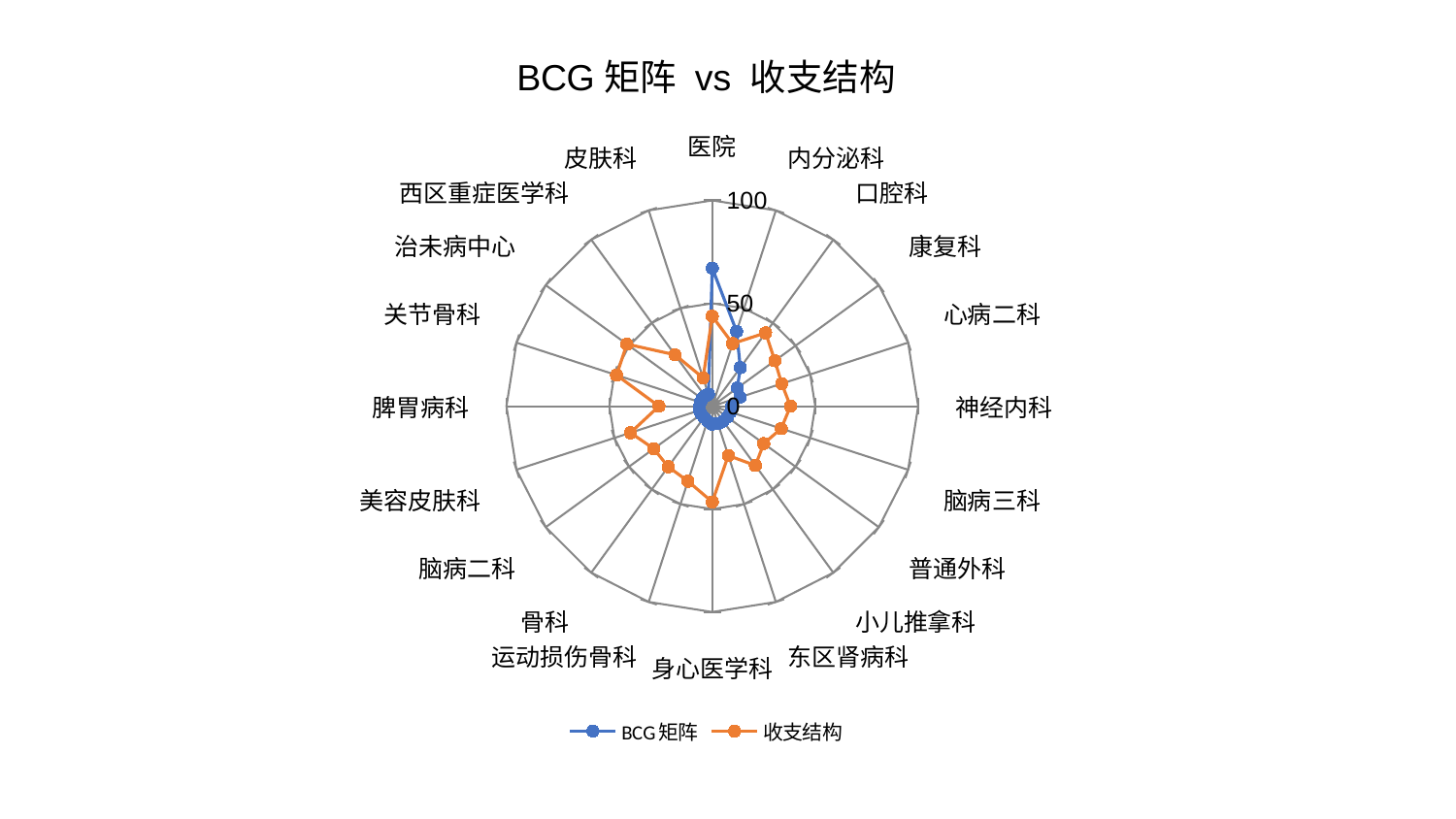

### Chart: BCG矩阵 vs 收支结构

| Category | BCG矩阵 | 收支结构 |
|---|---|---|
| 医院 | 67.06105423361295 | 43.68762524188362 |
| 内分泌科 | 38.20292907102535 | 31.9878214165013 |
| 口腔科 | 23.18640966380584 | 44.052628536907676 |
| 康复科 | 15.06668663056069 | 37.59923628158427 |
| 心病二科 | 14.183771585618265 | 35.45474118106552 |
| 神经内科 | 9.557108971866363 | 37.99762342371208 |
| 脑病三科 | 9.365139365319676 | 35.22321918133969 |
| 普通外科 | 9.062497625164154 | 30.9074344509821 |
| 小儿推拿科 | 9.028970049363458 | 35.63556584076238 |
| 东区肾病科 | 8.907798386749604 | 25.224935309447588 |
| 身心医学科 | 8.715327355853098 | 46.52034463782929 |
| 运动损伤骨科 | 7.553396174520592 | 38.33784835770401 |
| 骨科 | 6.759592677072523 | 36.414611807193644 |
| 脑病二科 | 6.61070622325238 | 35.18577347060973 |
| 美容皮肤科 | 6.546105628525593 | 41.77834987272324 |
| 脾胃病科 | 6.1946645019857725 | 25.92281626596143 |
| 关节骨科 | 6.17677444079353 | 48.906790263278374 |
| 治未病中心 | 6.127646364289714 | 51.311366762523974 |
| 西区重症医学科 | 6.095921192826981 | 30.873652229315393 |
| 皮肤科 | 6.087417244942017 | 14.485421580024331 |
76